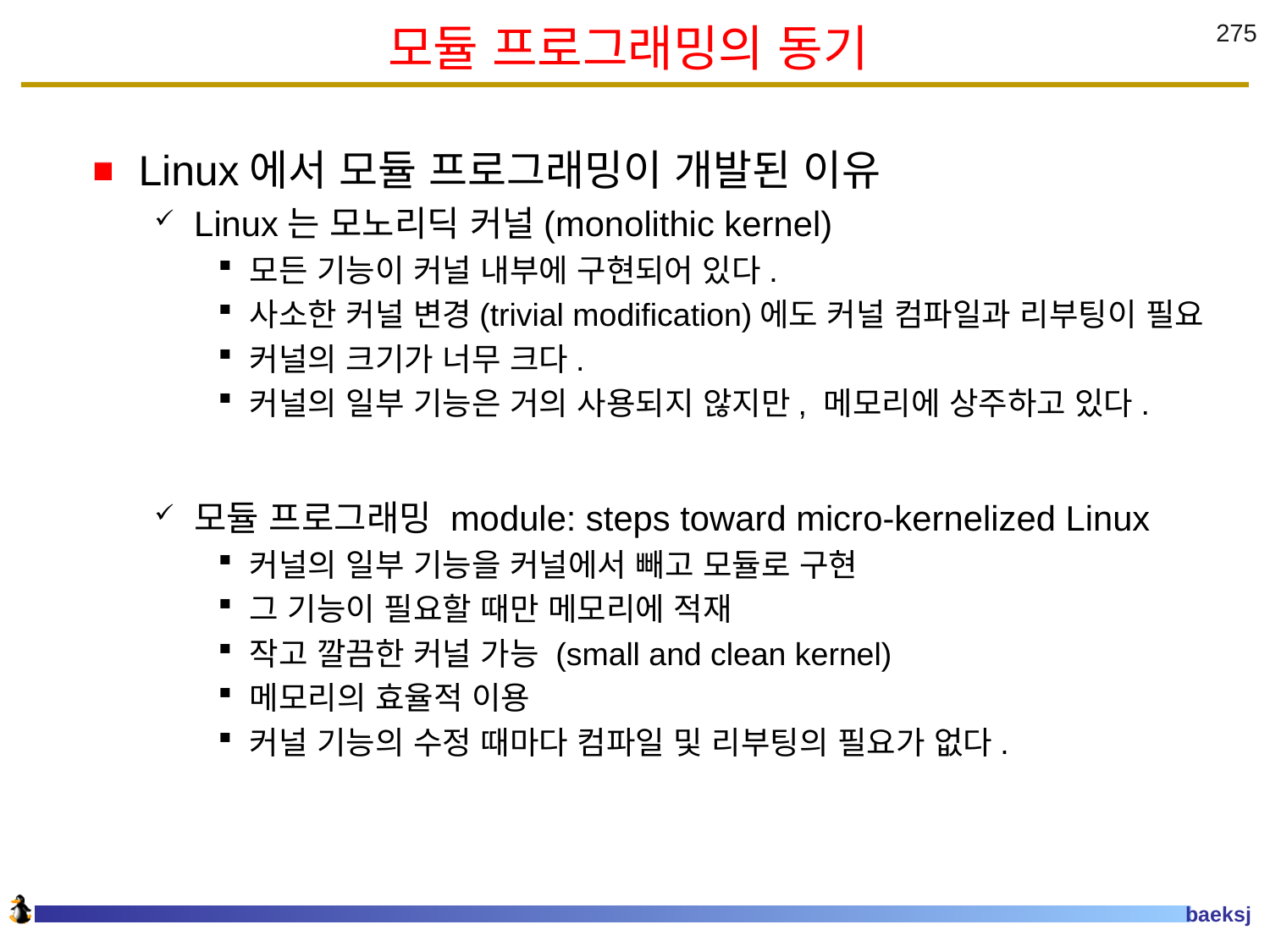

# 모듈 프로그래밍의 동기
275
Linux에서 모듈 프로그래밍이 개발된 이유
Linux는 모노리딕 커널(monolithic kernel)
모든 기능이 커널 내부에 구현되어 있다.
사소한 커널 변경(trivial modification)에도 커널 컴파일과 리부팅이 필요
커널의 크기가 너무 크다.
커널의 일부 기능은 거의 사용되지 않지만, 메모리에 상주하고 있다.

모듈 프로그래밍 module: steps toward micro-kernelized Linux
커널의 일부 기능을 커널에서 빼고 모듈로 구현
그 기능이 필요할 때만 메모리에 적재
작고 깔끔한 커널 가능 (small and clean kernel)
메모리의 효율적 이용
커널 기능의 수정 때마다 컴파일 및 리부팅의 필요가 없다.